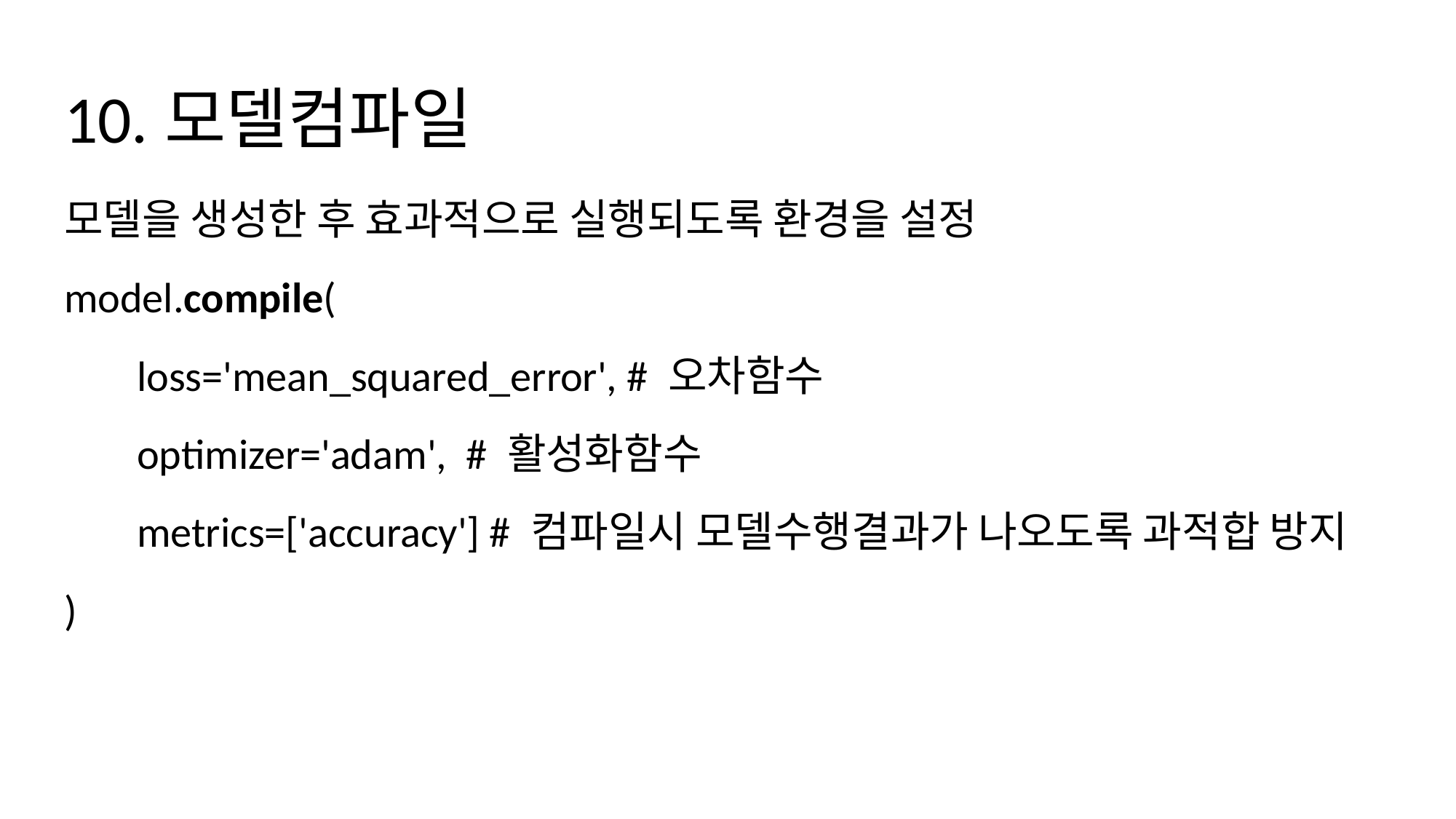

# 10.모델컴파일
모델을 생성한 후 효과적으로 실행되도록 환경을 설정
model.compile(
loss='mean_squared_error', # 오차함수
optimizer='adam',  # 활성화함수
metrics=['accuracy'] # 컴파일시 모델수행결과가 나오도록 과적합 방지
)